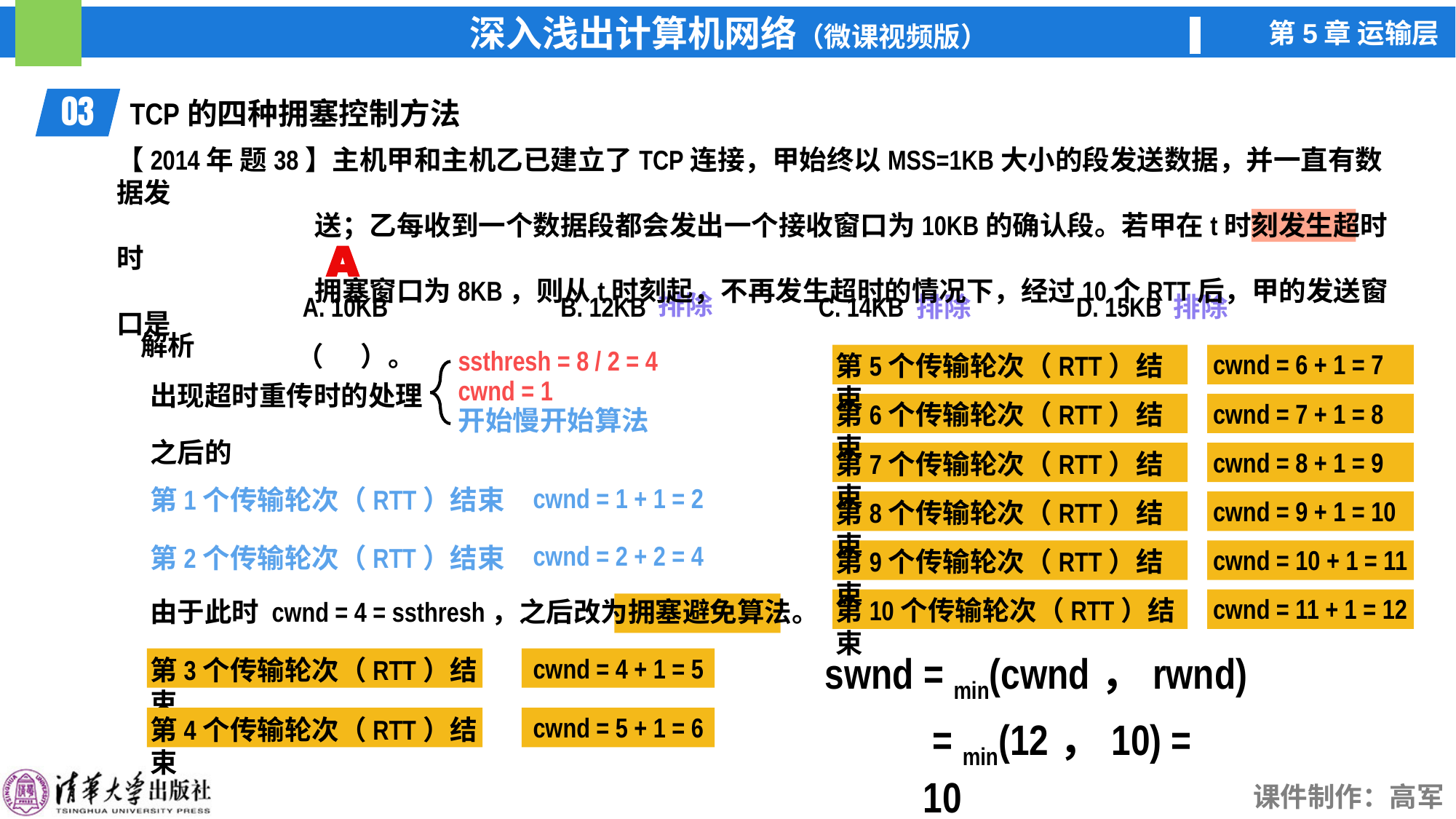

03
TCP的四种拥塞控制方法
【2014年 题38】主机甲和主机乙已建立了TCP连接，甲始终以MSS=1KB大小的段发送数据，并一直有数据发
                               送；乙每收到一个数据段都会发出一个接收窗口为10KB的确认段。若甲在t时刻发生超时时
                               拥塞窗口为8KB，则从t时刻起，不再发生超时的情况下，经过10个RTT后，甲的发送窗口是
                            （      ）。
A. 10KB
B. 12KB
C. 14KB
D. 15KB

A
排除
排除
排除
解析
ssthresh = 8 / 2 = 4

cwnd = 1
出现超时重传时的处理
开始慢开始算法
cwnd = 6 + 1 = 7

第5个传输轮次（RTT）结束

cwnd = 7 + 1 = 8

第6个传输轮次（RTT）结束

cwnd = 8 + 1 = 9

第7个传输轮次（RTT）结束

cwnd = 9 + 1 = 10

第8个传输轮次（RTT）结束

cwnd = 10 + 1 = 11

第9个传输轮次（RTT）结束

cwnd = 11 + 1 = 12

第10个传输轮次（RTT）结束

之后的
cwnd = 1 + 1 = 2
第1个传输轮次（RTT）结束
cwnd = 2 + 2 = 4
第2个传输轮次（RTT）结束
由于此时 cwnd = 4 = ssthresh，之后改为拥塞避免算法。

swnd = min(cwnd，rwnd)
cwnd = 4 + 1 = 5

第3个传输轮次（RTT）结束

cwnd = 5 + 1 = 6

第4个传输轮次（RTT）结束

 = min(12，10) = 10